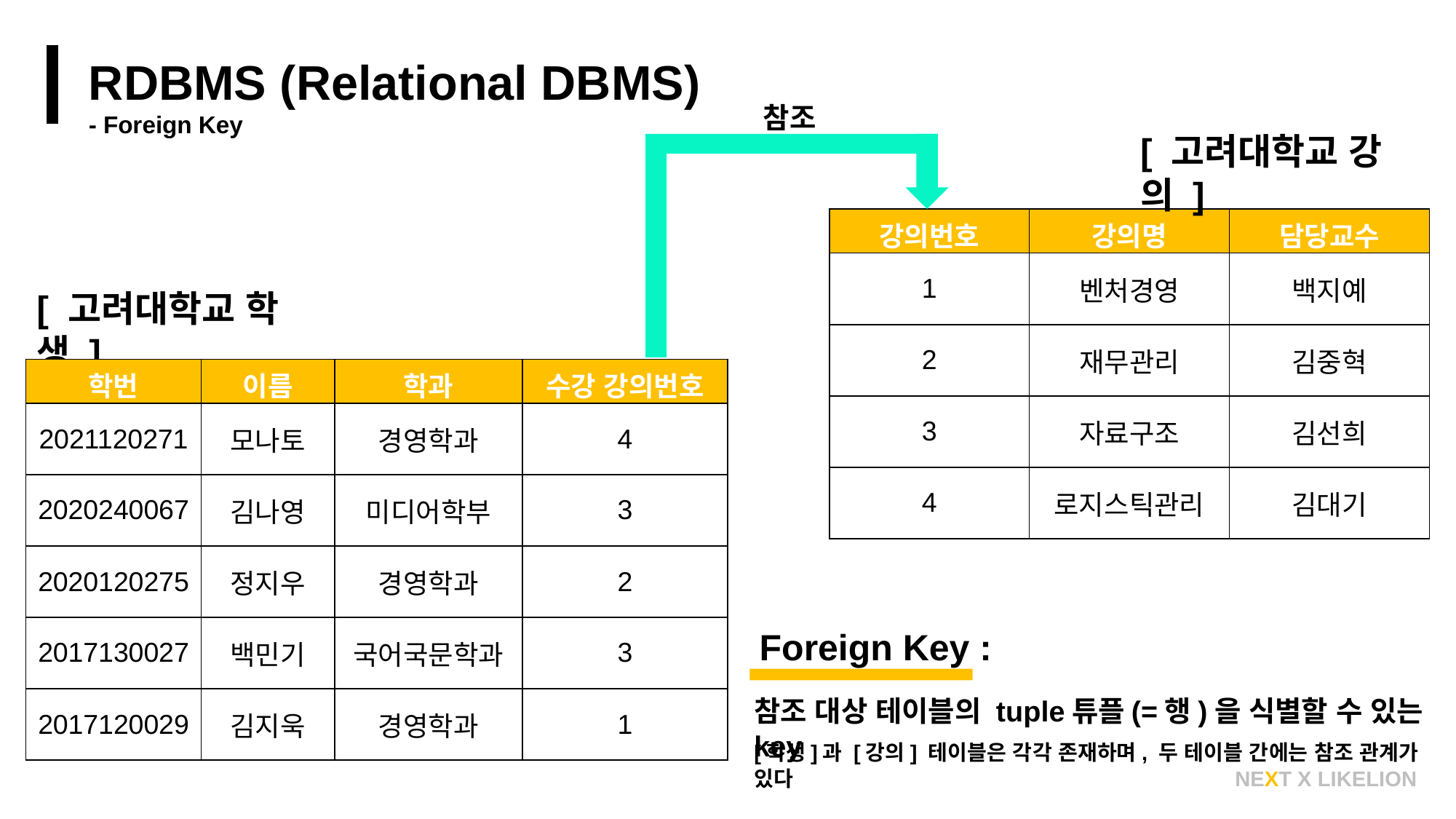

RDBMS (Relational DBMS)
- Foreign Key
참조
[ 고려대학교 강의 ]

| 강의번호 | 강의명 | 담당교수 |
| --- | --- | --- |
| 1 | 벤처경영 | 백지예 |
| 2 | 재무관리 | 김중혁 |
| 3 | 자료구조 | 김선희 |
| 4 | 로지스틱관리 | 김대기 |
[ 고려대학교 학생 ]
| 학번 | 이름 | 학과 | 수강 강의번호 |
| --- | --- | --- | --- |
| 2021120271 | 모나토 | 경영학과 | 4 |
| 2020240067 | 김나영 | 미디어학부 | 3 |
| 2020120275 | 정지우 | 경영학과 | 2 |
| 2017130027 | 백민기 | 국어국문학과 | 3 |
| 2017120029 | 김지욱 | 경영학과 | 1 |
Foreign Key :

참조 대상 테이블의 tuple튜플(=행)을 식별할 수 있는 key
[학생]과 [강의] 테이블은 각각 존재하며, 두 테이블 간에는 참조 관계가 있다
NEXT X LIKELION